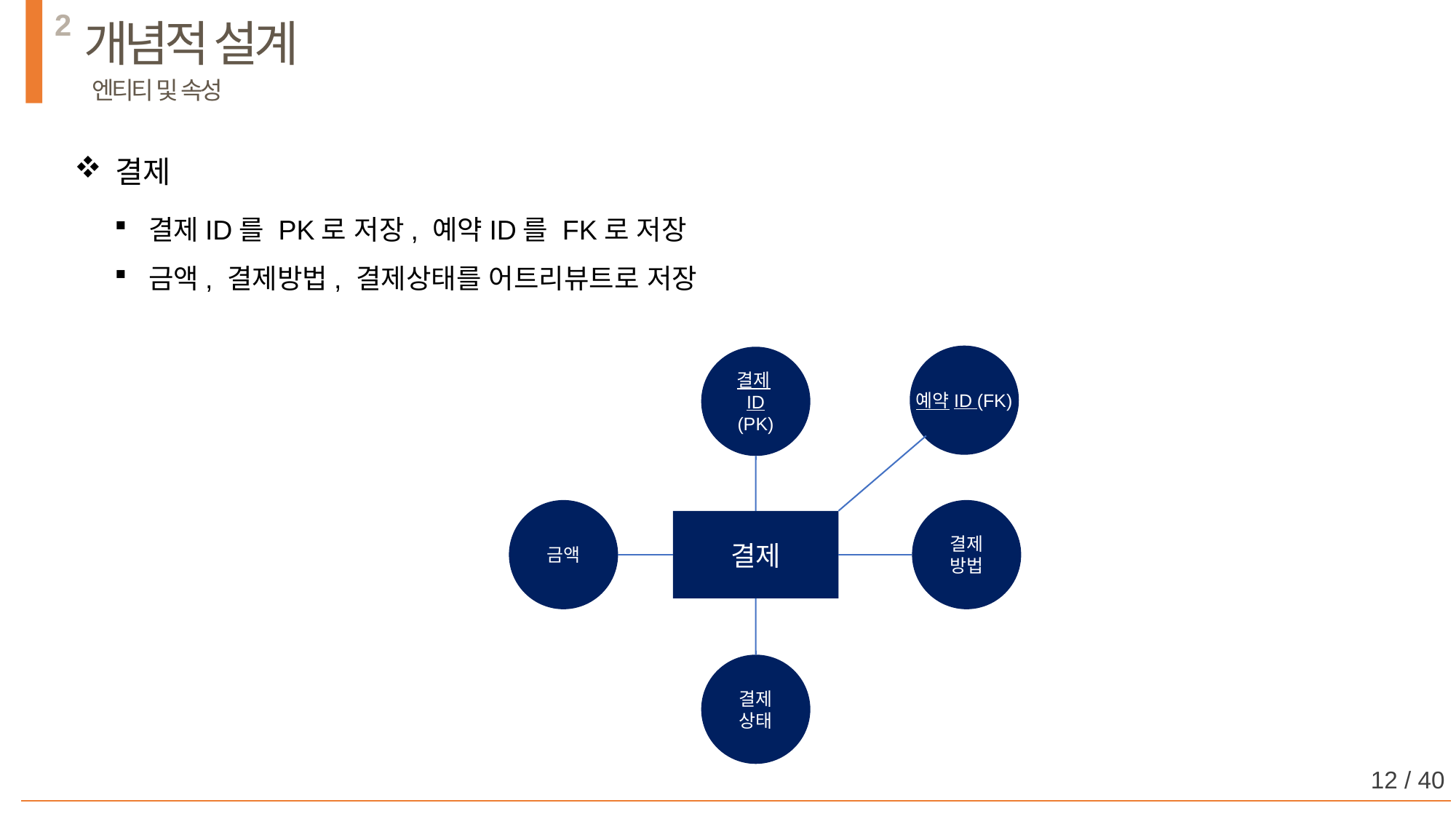

2
개념적 설계
 엔티티 및 속성

결제
결제ID를 PK로 저장, 예약ID를 FK로 저장
금액, 결제방법, 결제상태를 어트리뷰트로 저장
예약ID (FK)
결제ID (PK)
금액
결제
방법
결제
결제
상태